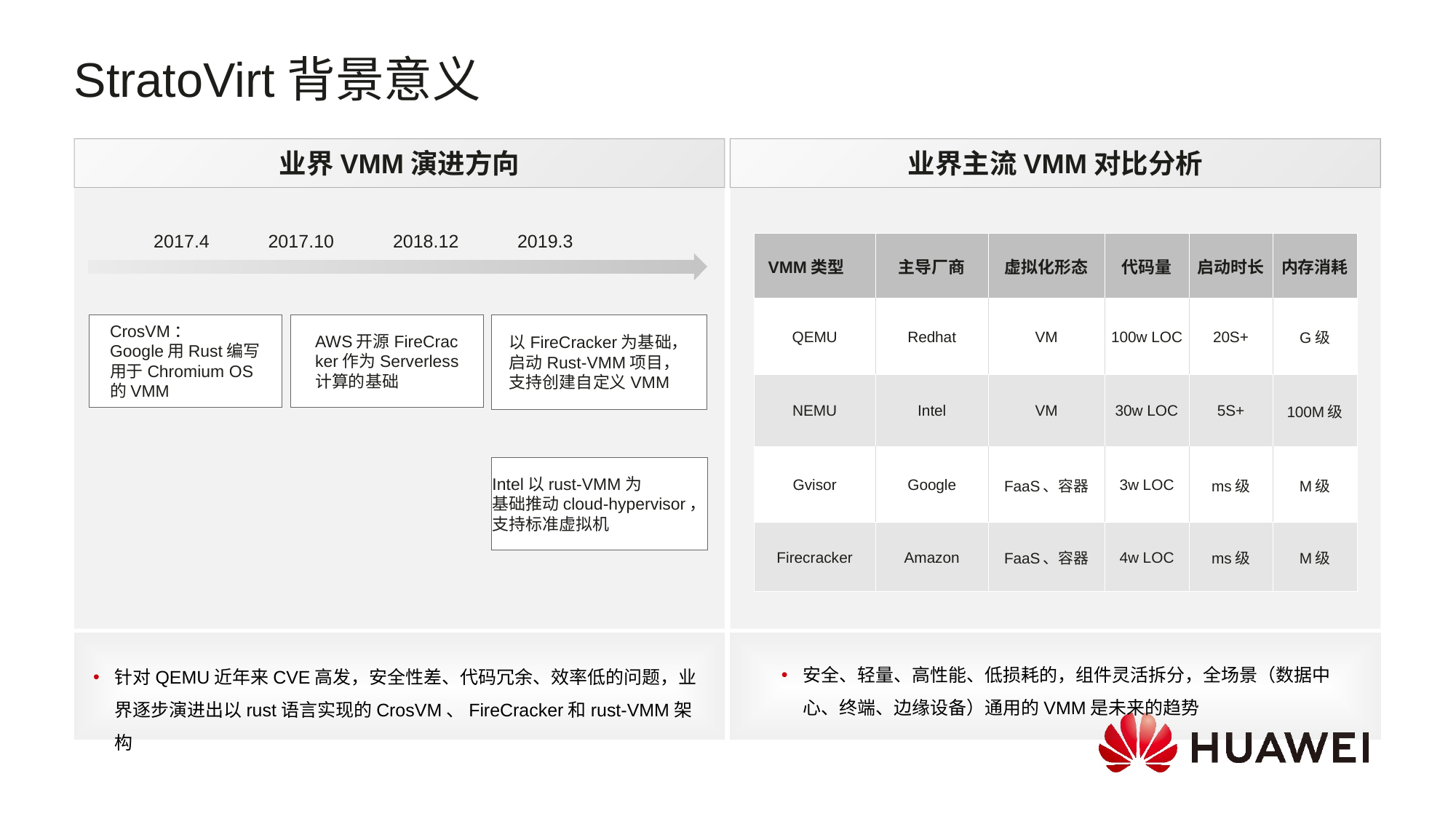

StratoVirt背景意义

业界VMM演进方向

业界主流VMM对比分析

2017.4
2017.10
2018.12
2019.3

CrosVM：
Google用Rust编写
用于Chromium OS
的VMM
AWS开源FireCrac
ker作为Serverless
计算的基础
以FireCracker为基础，
启动Rust-VMM项目，
支持创建自定义VMM
Intel以rust-VMM为
基础推动cloud-hypervisor，
支持标准虚拟机
| VMM类型 | 主导厂商 | 虚拟化形态 | 代码量 | 启动时长 | 内存消耗 |
| --- | --- | --- | --- | --- | --- |
| QEMU | Redhat | VM | 100w LOC | 20S+ | G级 |
| NEMU | Intel | VM | 30w LOC | 5S+ | 100M级 |
| Gvisor | Google | FaaS、容器 | 3w LOC | ms级 | M级 |
| Firecracker | Amazon | FaaS、容器 | 4w LOC | ms级 | M级 |

安全、轻量、高性能、低损耗的，组件灵活拆分，全场景（数据中心、终端、边缘设备）通用的VMM是未来的趋势
针对QEMU近年来CVE高发，安全性差、代码冗余、效率低的问题，业界逐步演进出以rust语言实现的CrosVM、FireCracker和rust-VMM架构